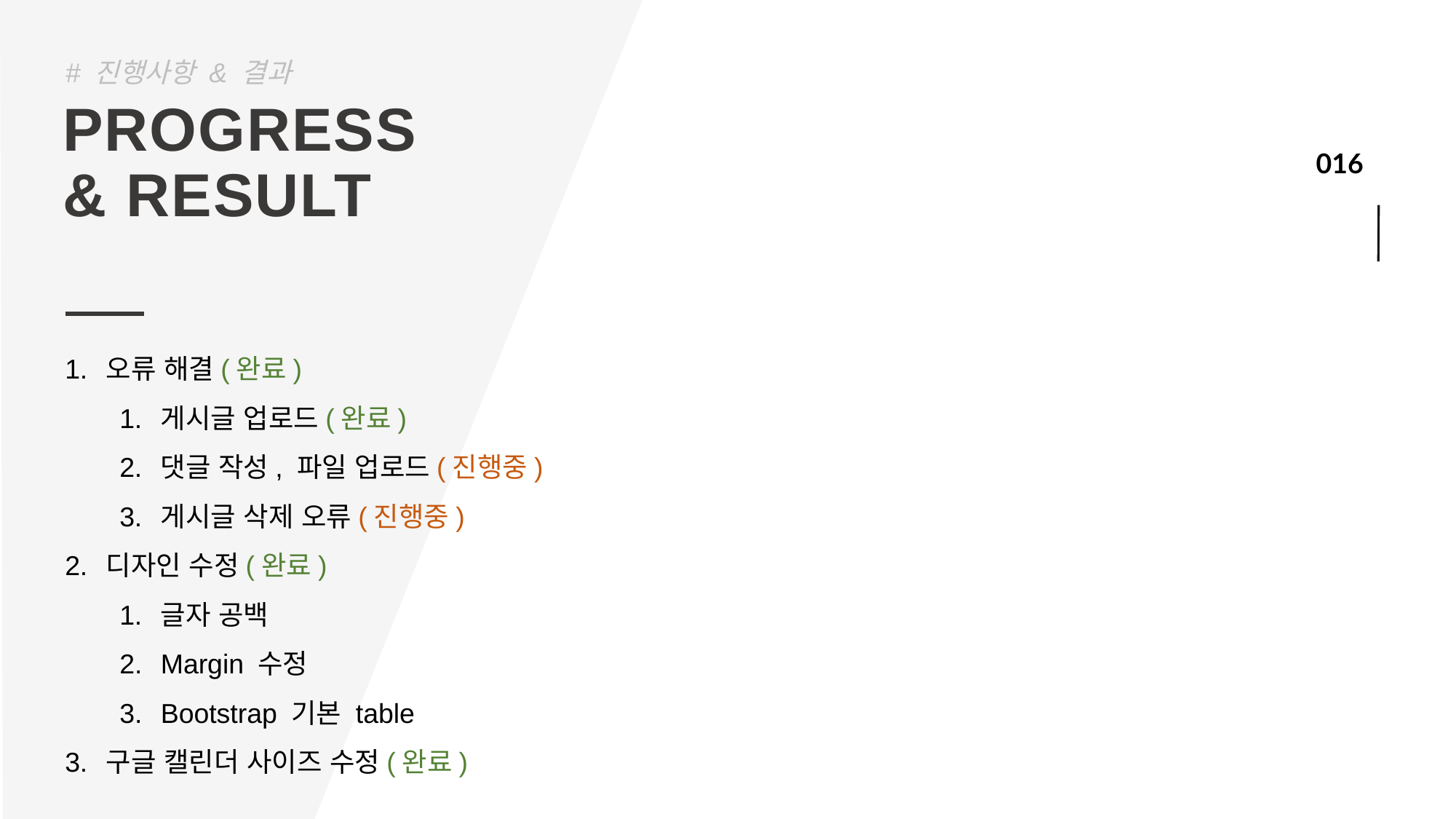

# 진행사항 & 결과
PROGRESS
& RESULT
오류 해결(완료)
게시글 업로드(완료)
댓글 작성, 파일 업로드(진행중)
게시글 삭제 오류(진행중)
디자인 수정(완료)
글자 공백
Margin 수정
Bootstrap 기본 table
구글 캘린더 사이즈 수정(완료)